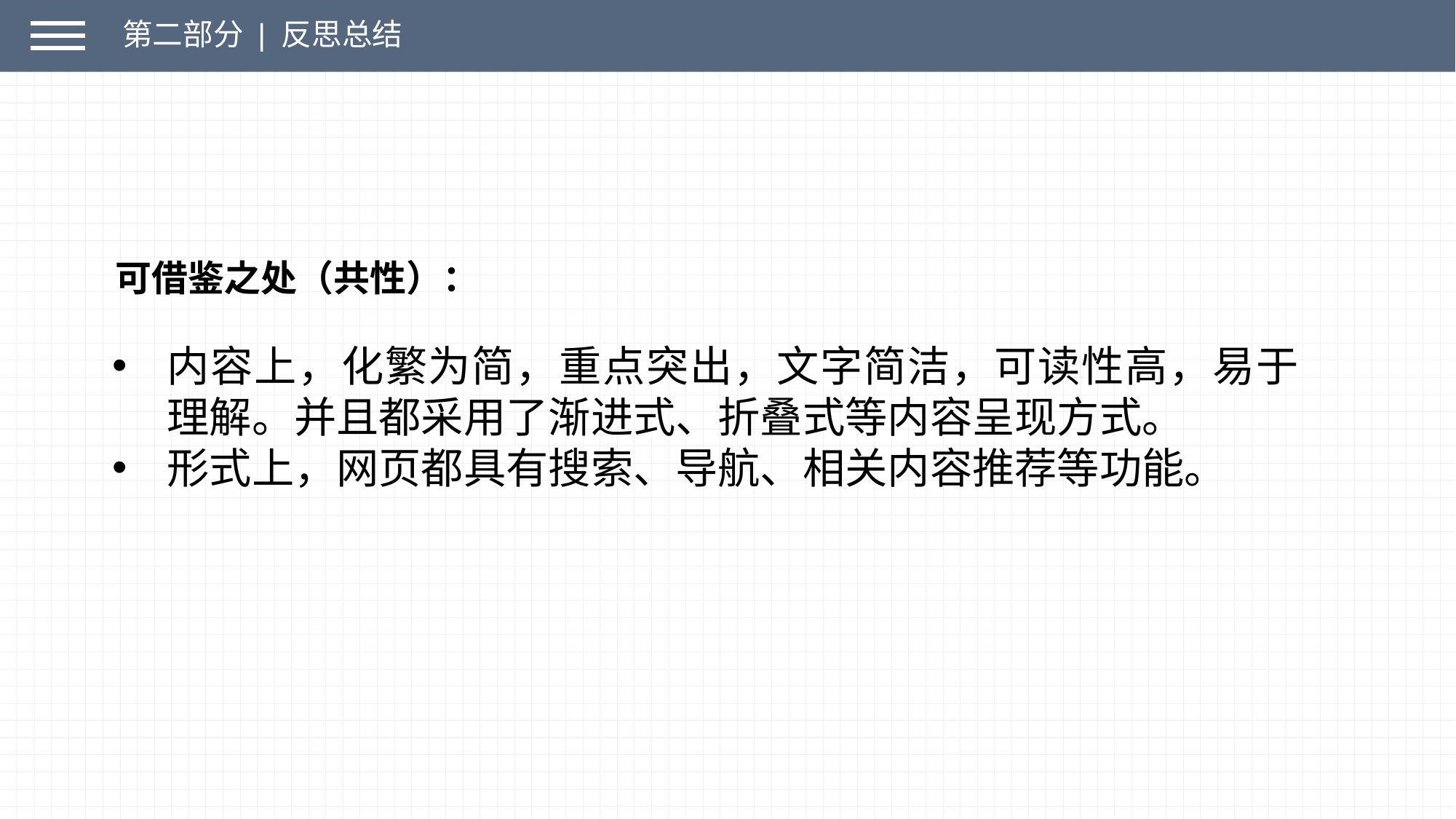

第二部分 | 反思总结

可借鉴之处（共性）：
内容上，化繁为简，重点突出，文字简洁，可读性高，易于理解。并且都采用了渐进式、折叠式等内容呈现方式。
形式上，网页都具有搜索、导航、相关内容推荐等功能。